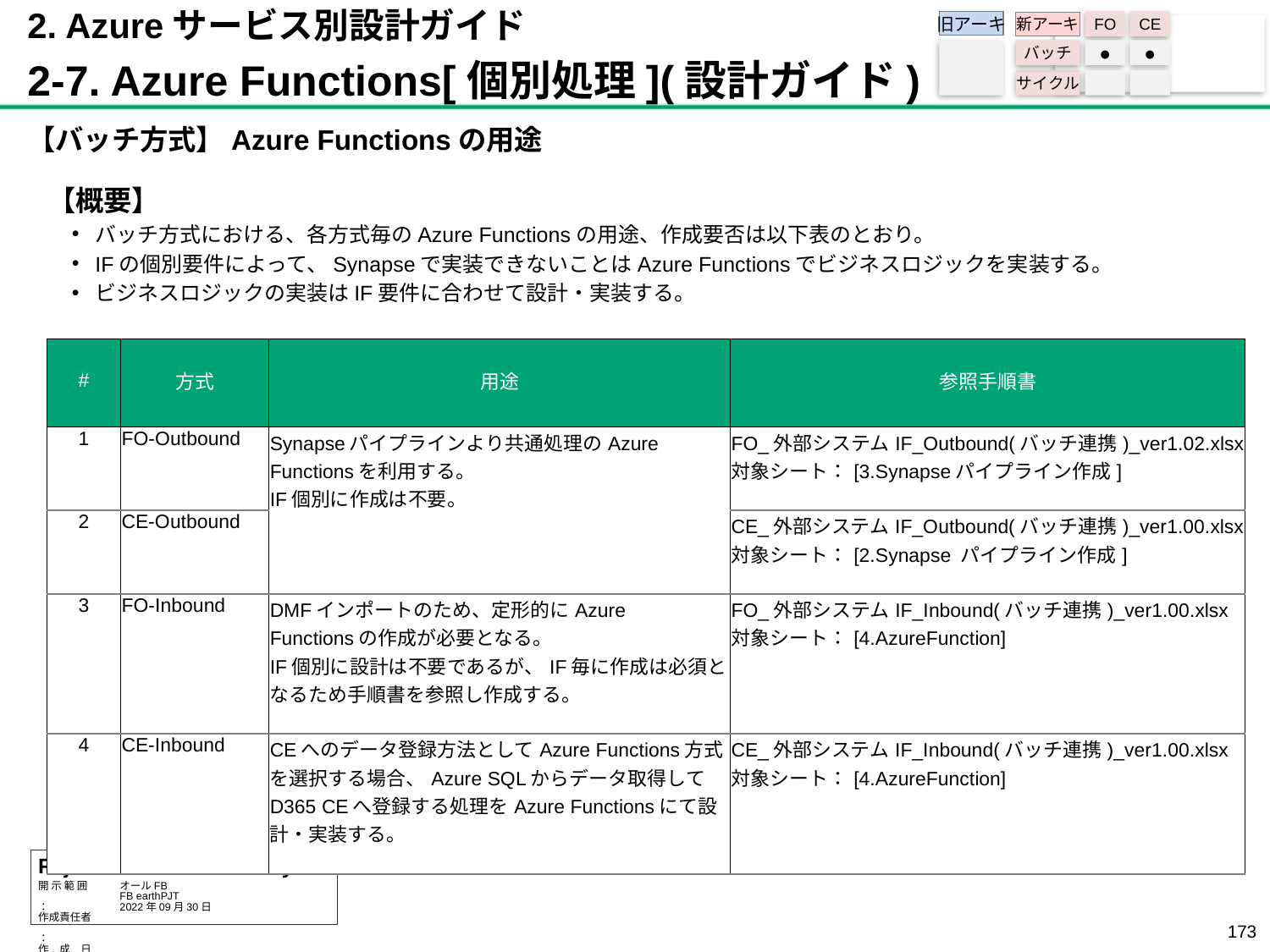

2. Azureサービス別設計ガイド
2-7. Azure Functions[個別処理](設計ガイド)
旧アーキ
FO
CE
新アーキ
バッチ
●
●
サイクル

【バッチ方式】Azure Functionsの用途
【概要】
バッチ方式における、各方式毎のAzure Functionsの用途、作成要否は以下表のとおり。
IFの個別要件によって、Synapseで実装できないことはAzure Functionsでビジネスロジックを実装する。
ビジネスロジックの実装はIF要件に合わせて設計・実装する。

| # | 方式 | 用途 | 参照手順書​ |
| --- | --- | --- | --- |
| 1​ | FO-Outbound​ | Synapseパイプラインより共通処理のAzure Functionsを利用する。 IF個別に作成は不要。 | FO\_外部システムIF\_Outbound(バッチ連携)\_ver1.02.xlsx 対象シート：[3.Synapseパイプライン作成] |
| 2 | CE-Outbound |  | CE\_外部システムIF\_Outbound(バッチ連携)\_ver1.00.xlsx 対象シート：[2.Synapse パイプライン作成] |
| 3 | FO-Inbound | DMFインポートのため、定形的にAzure　Functionsの作成が必要となる。 IF個別に設計は不要であるが、IF毎に作成は必須となるため手順書を参照し作成する。 | FO\_外部システムIF\_Inbound(バッチ連携)\_ver1.00.xlsx 対象シート：[4.AzureFunction] |
| 4 | CE-Inbound | CEへのデータ登録方法としてAzure Functions方式を選択する場合、Azure SQLからデータ取得してD365 CEへ登録する処理をAzure Functionsにて設計・実装する。 | CE\_外部システムIF\_Inbound(バッチ連携)\_ver1.00.xlsx 対象シート：[4.AzureFunction] |
173